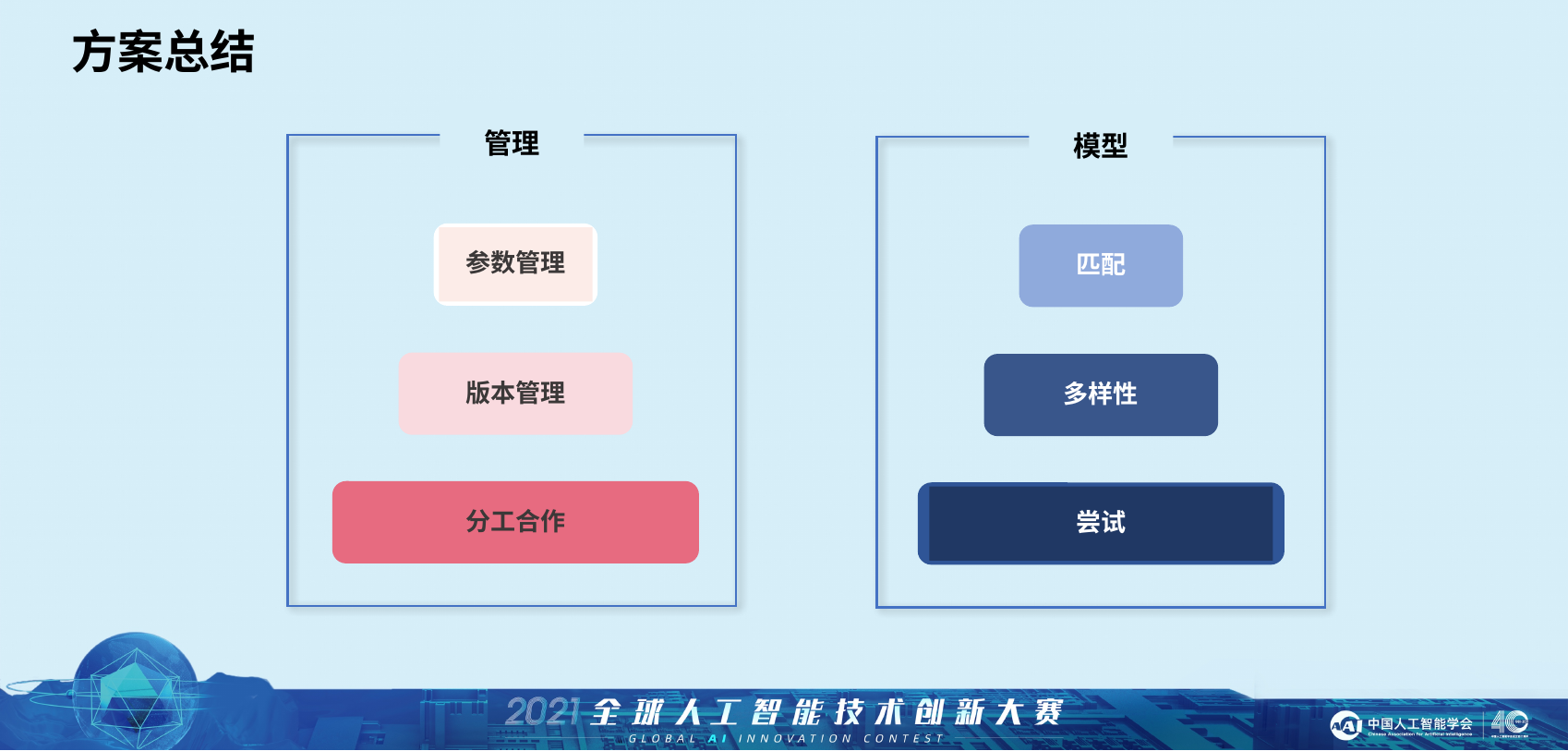

方案总结
管理
模型

匹配

多样性

尝试

参数管理

版本管理

分工合作